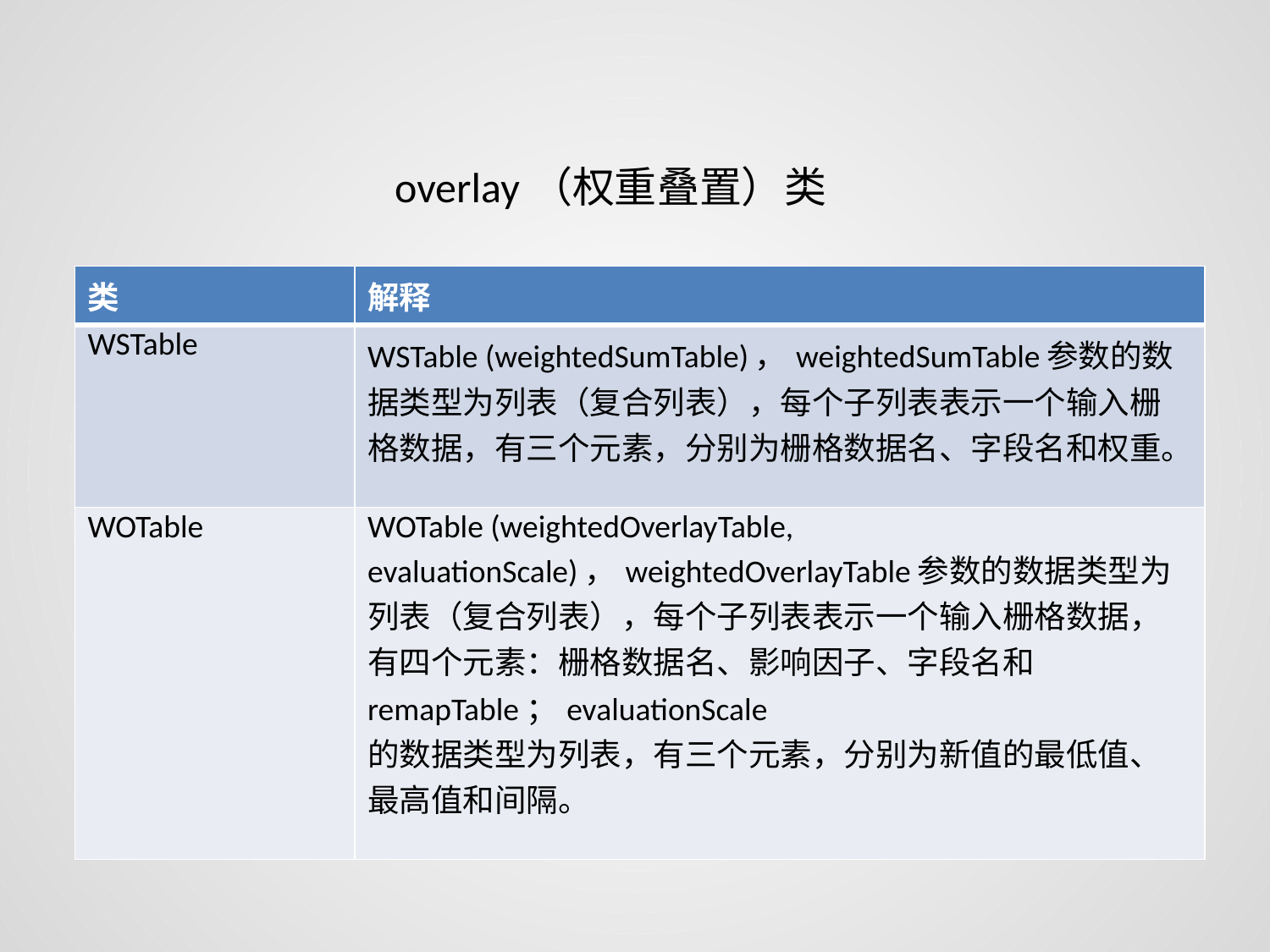

overlay（权重叠置）类
| 类 | 解释 |
| --- | --- |
| WSTable | WSTable (weightedSumTable)，weightedSumTable参数的数据类型为列表（复合列表），每个子列表表示一个输入栅格数据，有三个元素，分别为栅格数据名、字段名和权重。 |
| WOTable | WOTable (weightedOverlayTable, evaluationScale)，weightedOverlayTable参数的数据类型为列表（复合列表），每个子列表表示一个输入栅格数据，有四个元素：栅格数据名、影响因子、字段名和remapTable；evaluationScale 的数据类型为列表，有三个元素，分别为新值的最低值、最高值和间隔。 |